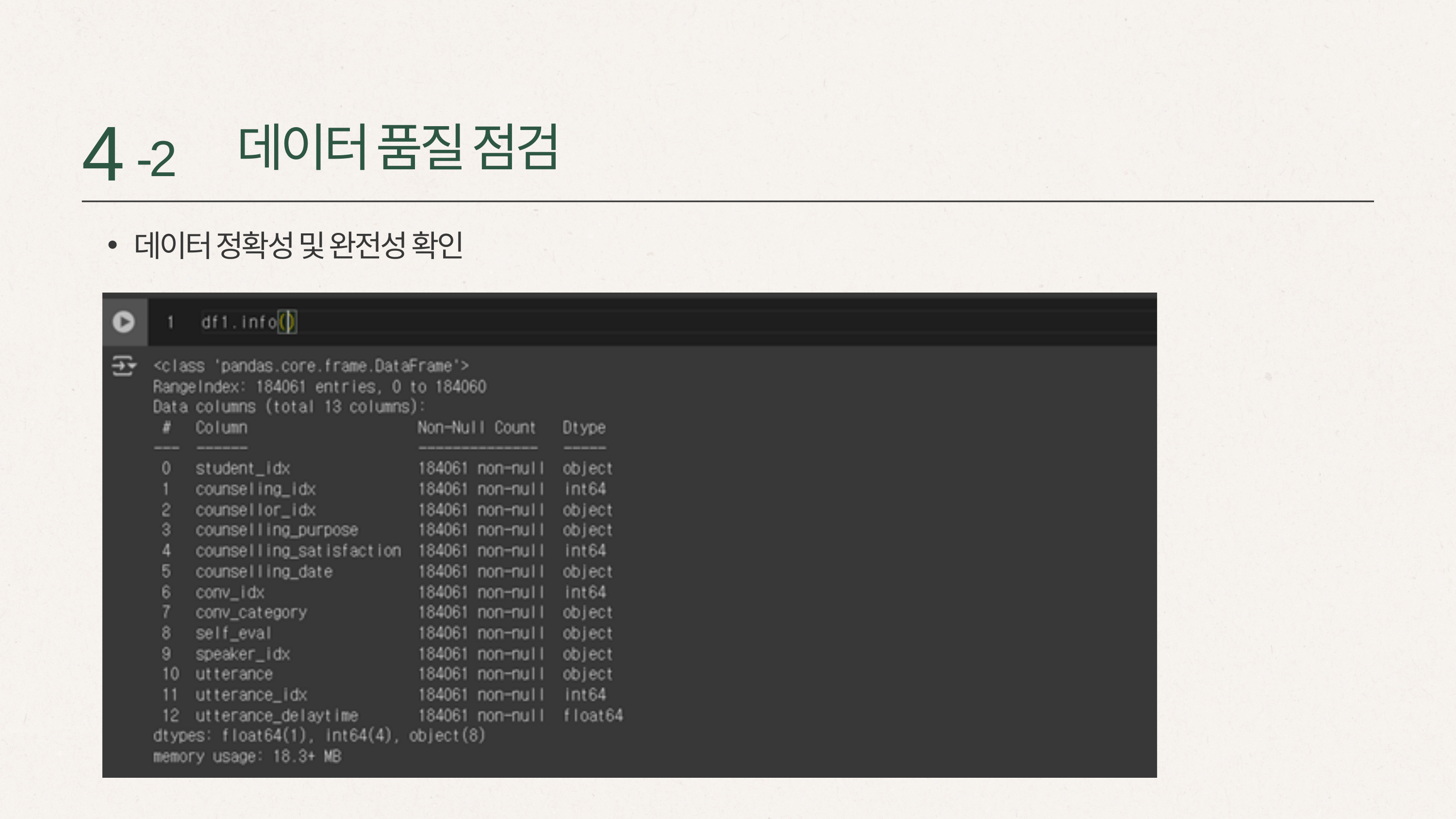

4
-2
데이터 품질 점검

데이터 정확성 및 완전성 확인